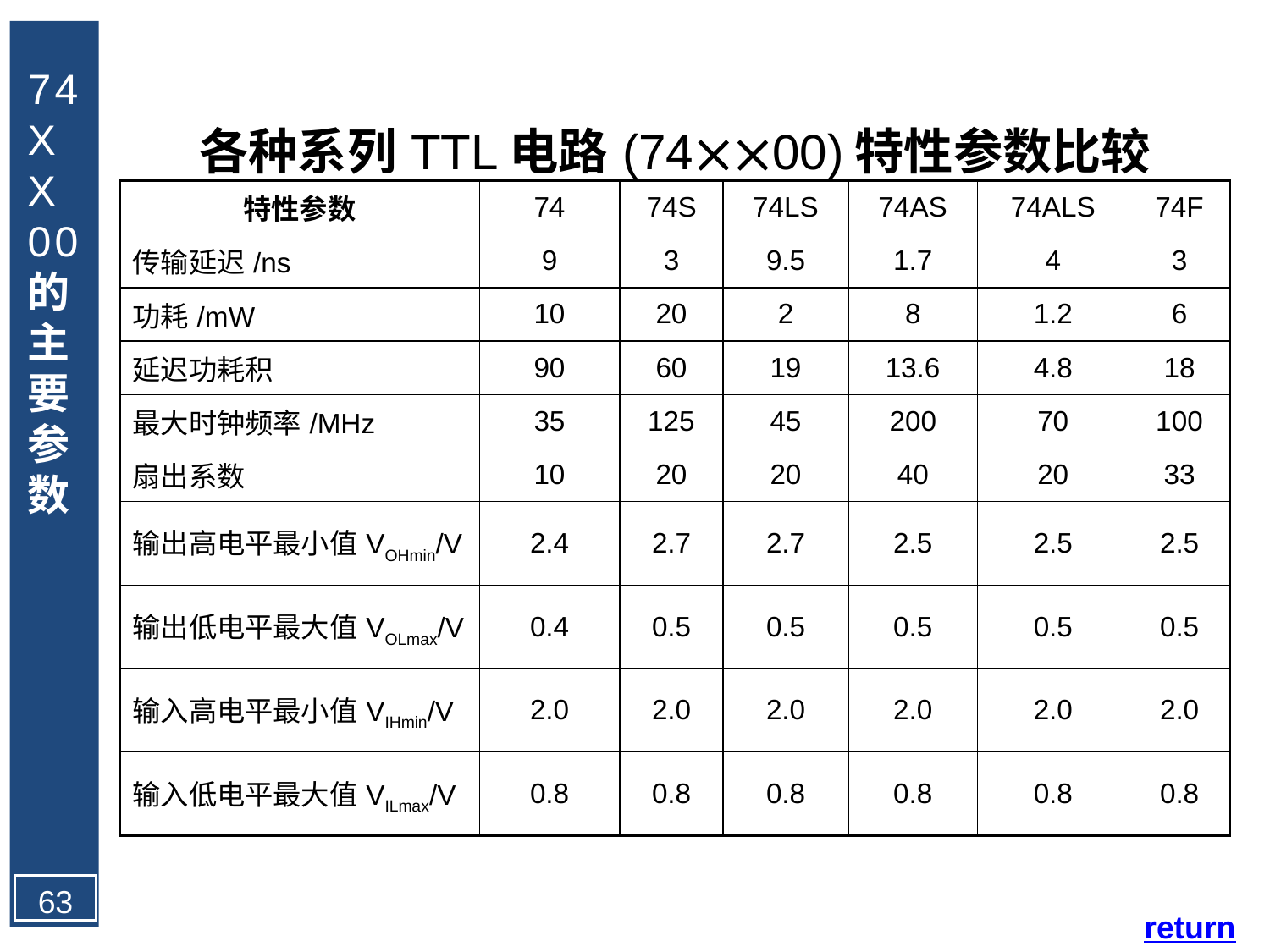

74XX00的主要参数
| 各种系列TTL电路(74××00)特性参数比较 |  |  |  |  |  |  |
| --- | --- | --- | --- | --- | --- | --- |
| 特性参数 | 74 | 74S | 74LS | 74AS | 74ALS | 74F |
| 传输延迟/ns | 9 | 3 | 9.5 | 1.7 | 4 | 3 |
| 功耗/mW | 10 | 20 | 2 | 8 | 1.2 | 6 |
| 延迟功耗积 | 90 | 60 | 19 | 13.6 | 4.8 | 18 |
| 最大时钟频率/MHz | 35 | 125 | 45 | 200 | 70 | 100 |
| 扇出系数 | 10 | 20 | 20 | 40 | 20 | 33 |
| 输出高电平最小值VOHmin/V | 2.4 | 2.7 | 2.7 | 2.5 | 2.5 | 2.5 |
| 输出低电平最大值VOLmax/V | 0.4 | 0.5 | 0.5 | 0.5 | 0.5 | 0.5 |
| 输入高电平最小值VIHmin/V | 2.0 | 2.0 | 2.0 | 2.0 | 2.0 | 2.0 |
| 输入低电平最大值VILmax/V | 0.8 | 0.8 | 0.8 | 0.8 | 0.8 | 0.8 |
63
return